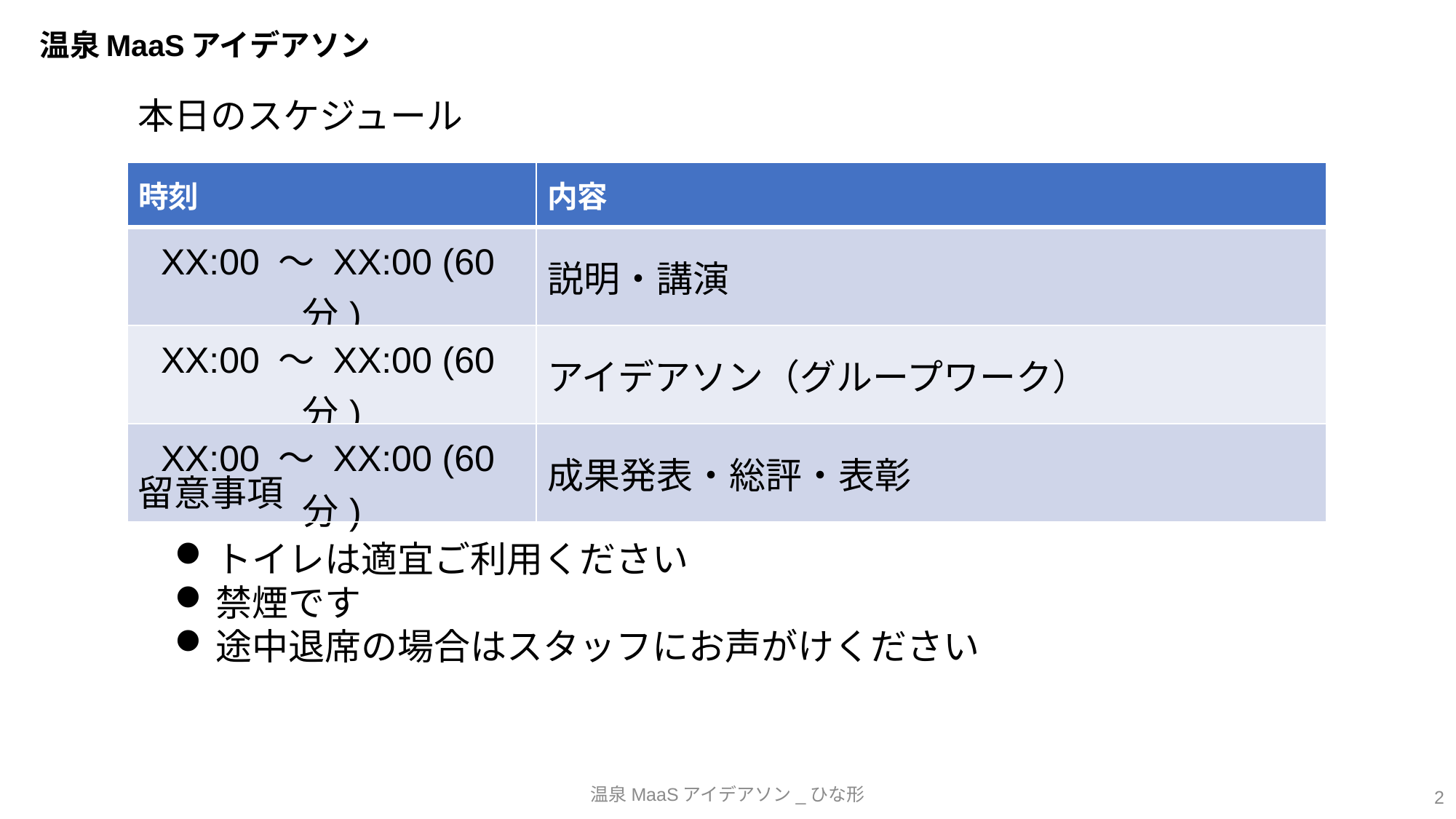

# 温泉MaaSアイデアソン
本日のスケジュール
| 時刻 | 内容 |
| --- | --- |
| XX:00 〜 XX:00 (60分) | 説明・講演 |
| XX:00 〜 XX:00 (60分) | アイデアソン（グループワーク） |
| XX:00 〜 XX:00 (60分) | 成果発表・総評・表彰 |
留意事項
トイレは適宜ご利用ください
禁煙です
途中退席の場合はスタッフにお声がけください
温泉MaaSアイデアソン_ひな形
2